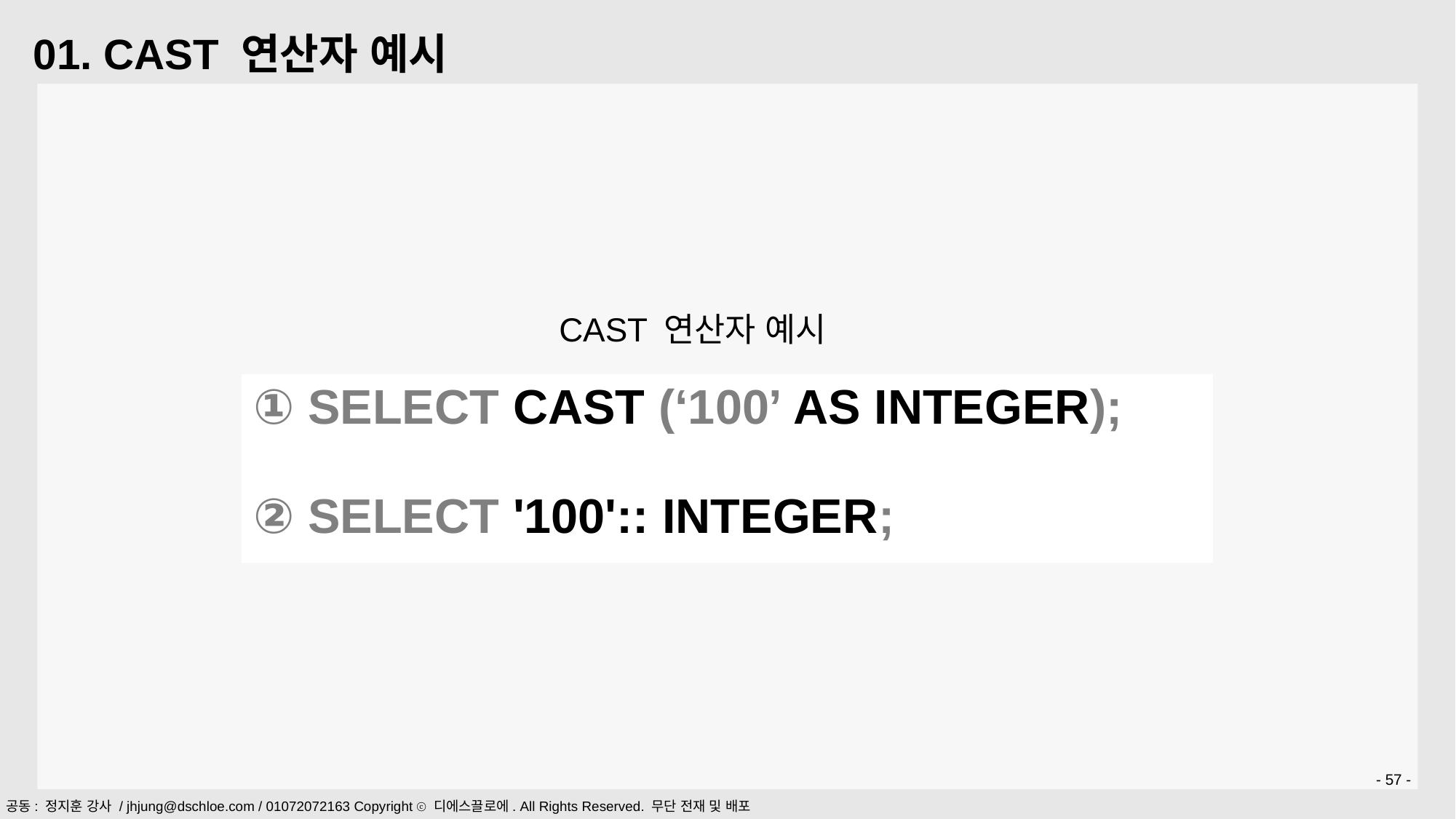

01. CAST 연산자 예시
CAST 연산자 예시
| ① SELECT CAST (‘100’ AS INTEGER); ② SELECT '100':: INTEGER; |
| --- |
- 57 -